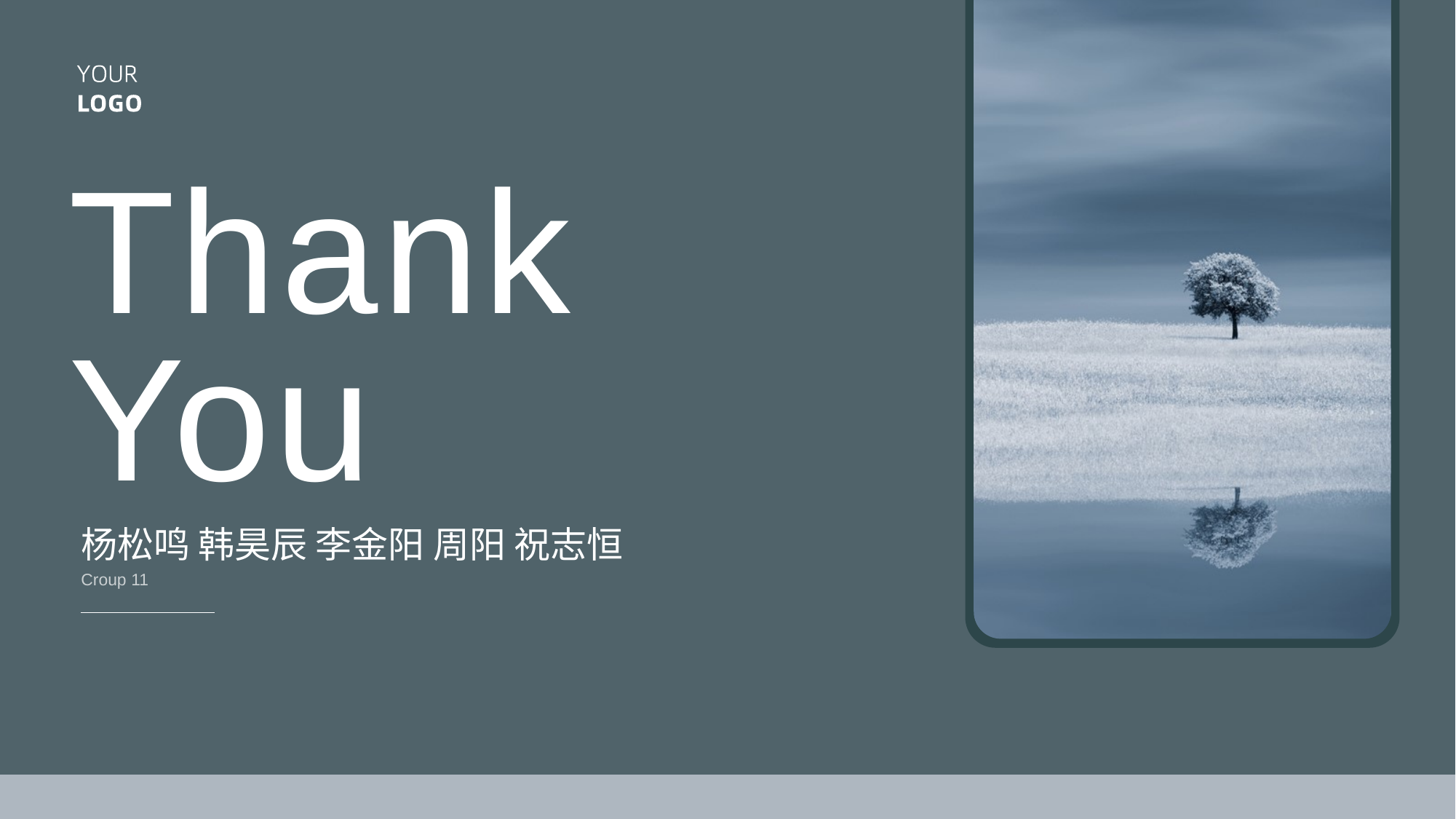

Thank
You
杨松鸣 韩昊辰 李金阳 周阳 祝志恒
Croup 11